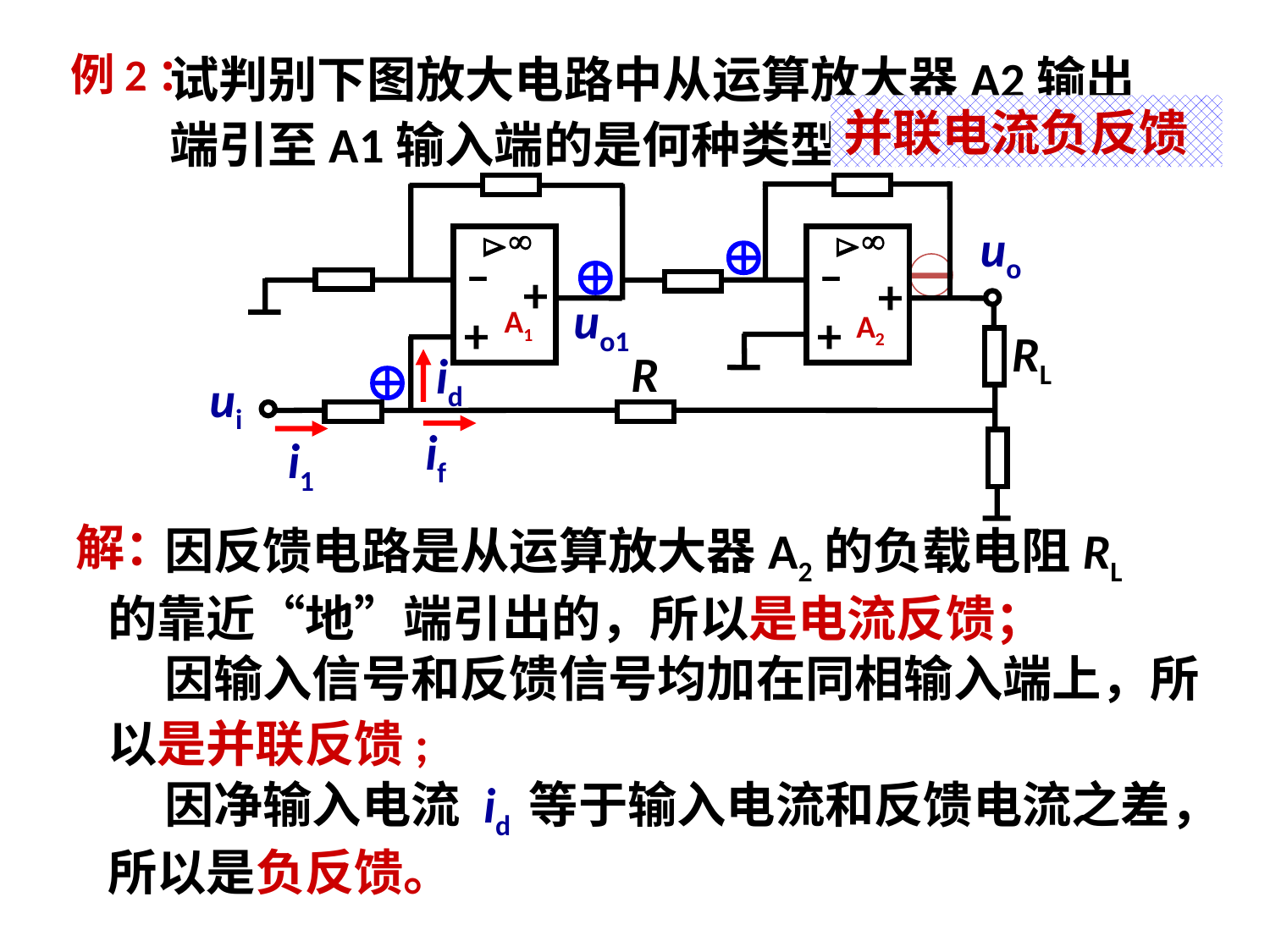

# 例2：
试判别下图放大电路中从运算放大器A2输出端引至A1输入端的是何种类型的反馈电路。
并联电流负反馈

uo
∞
∞
Δ
Δ

–
–
+
+

uo1

A1
+
+

A2

RL

R

ui

⊕
⊕
－
⊕
id

if
i1

解：
    因反馈电路是从运算放大器A2的负载电阻RL的靠近“地”端引出的，所以是电流反馈；
    因输入信号和反馈信号均加在同相输入端上，所
以是并联反馈;
    因净输入电流 id 等于输入电流和反馈电流之差，所以是负反馈。